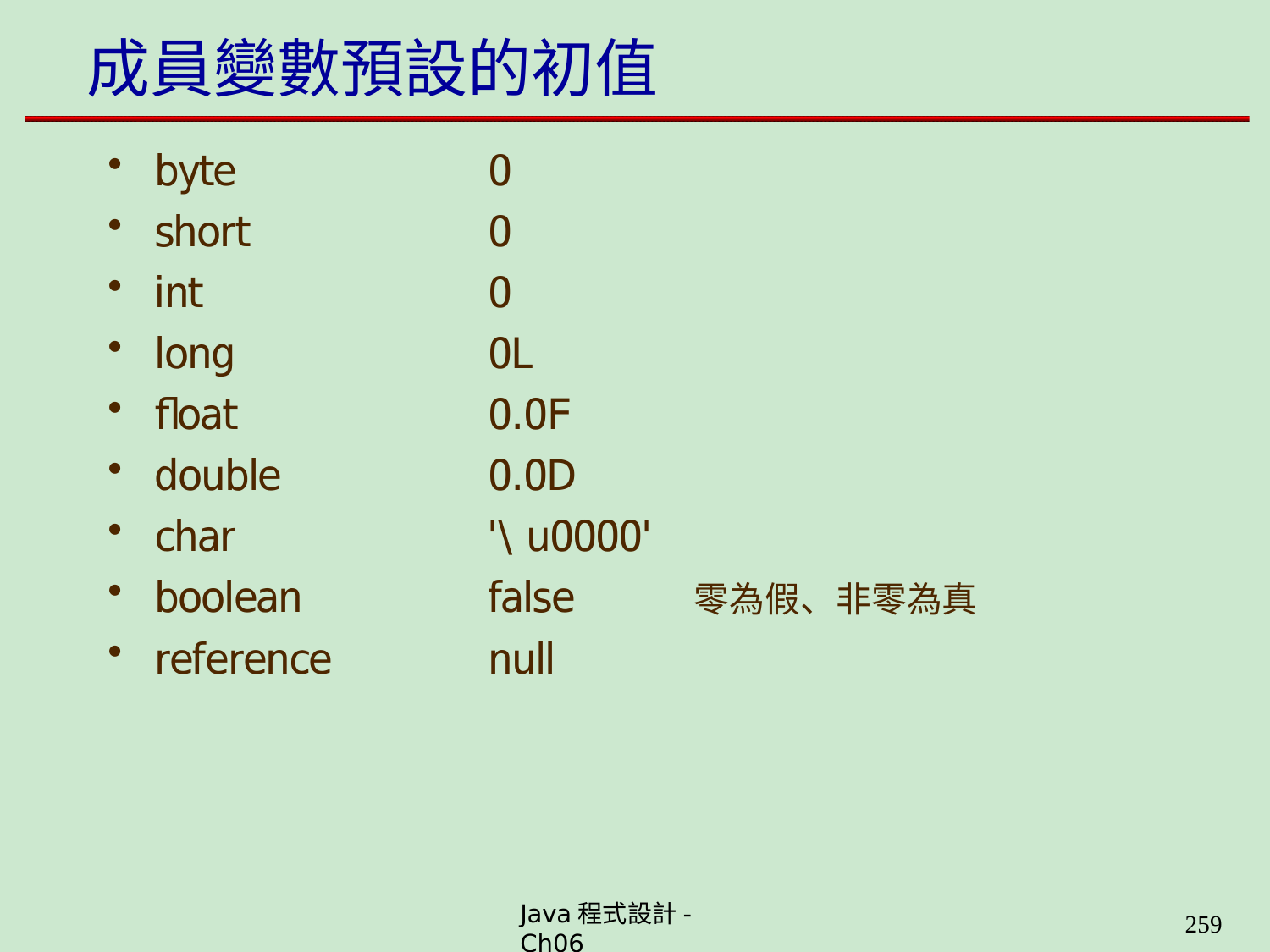

# 成員變數預設的初值
byte
short
int
long
float
double
char
boolean
reference
0
0
0
0L
0.0F
0.0D
'\ u0000'
false
null
零為假、非零為真
Java程式設計-Ch06
259